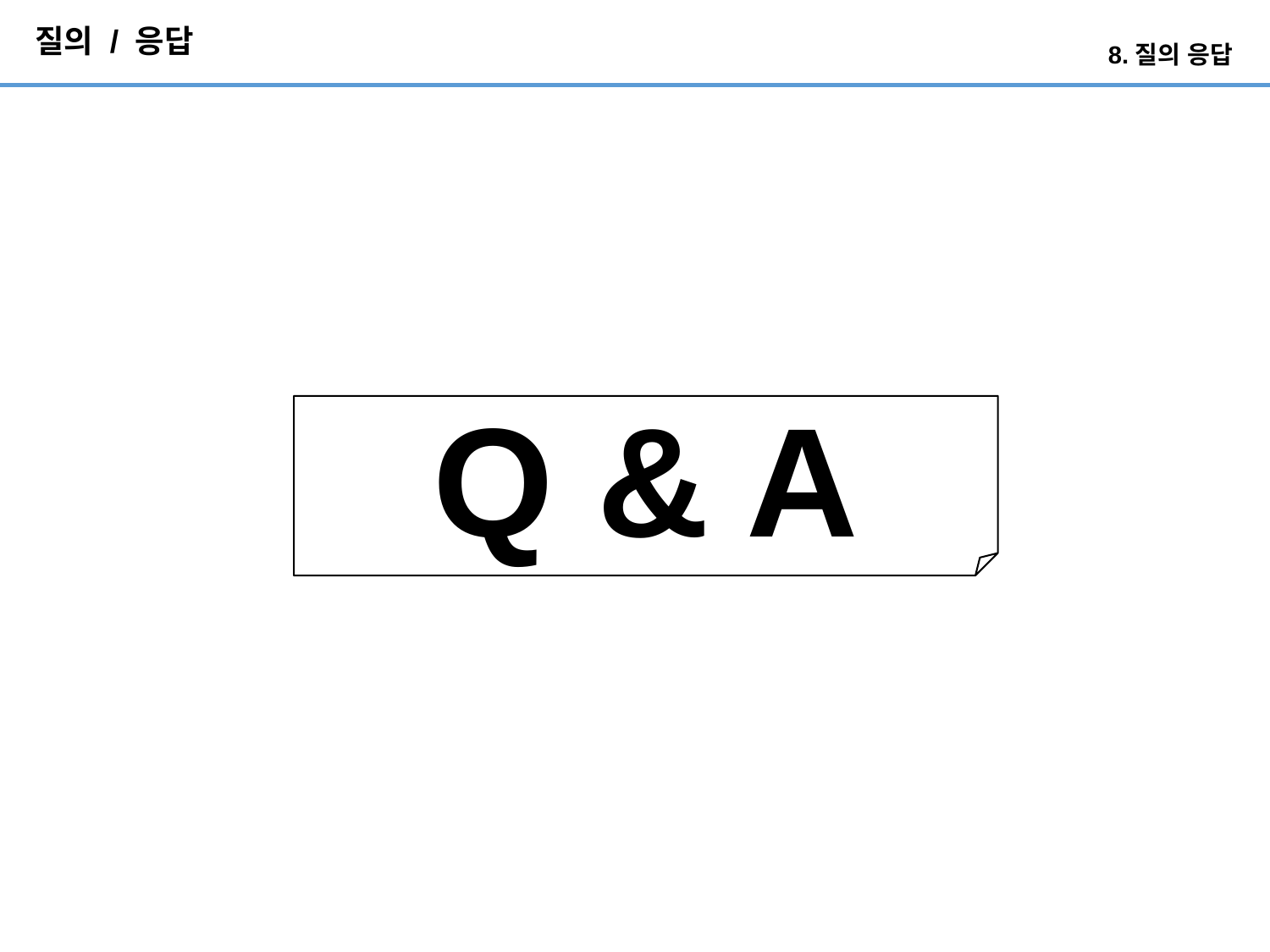

# 질의 / 응답
8.질의 응답
Q & A